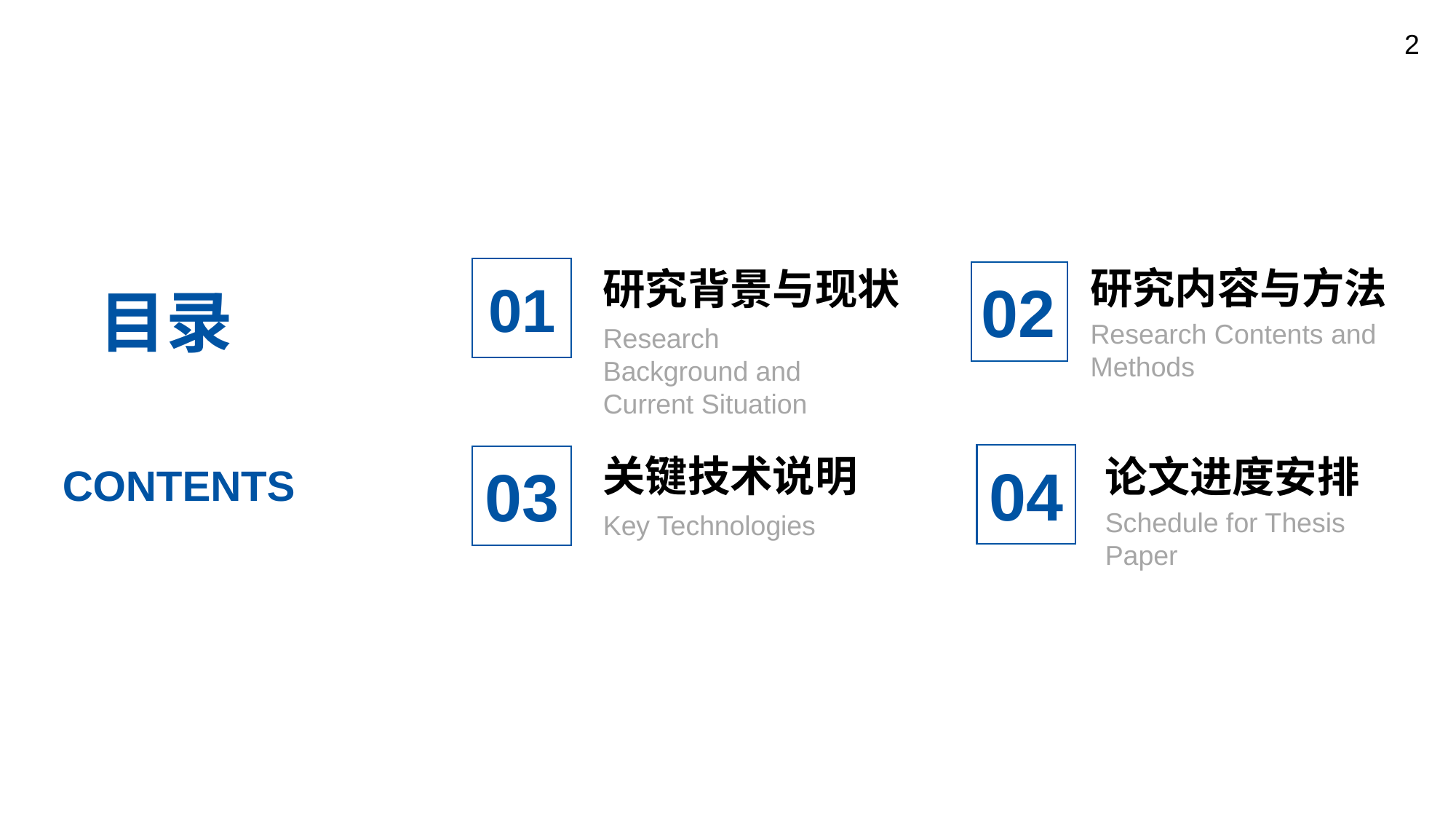

2
研究内容与方法
Research Contents and Methods

02
研究背景与现状
Research Background and Current Situation

01
目录
关键技术说明
Key Technologies

03
论文进度安排
Schedule for Thesis Paper

04
CONTENTS